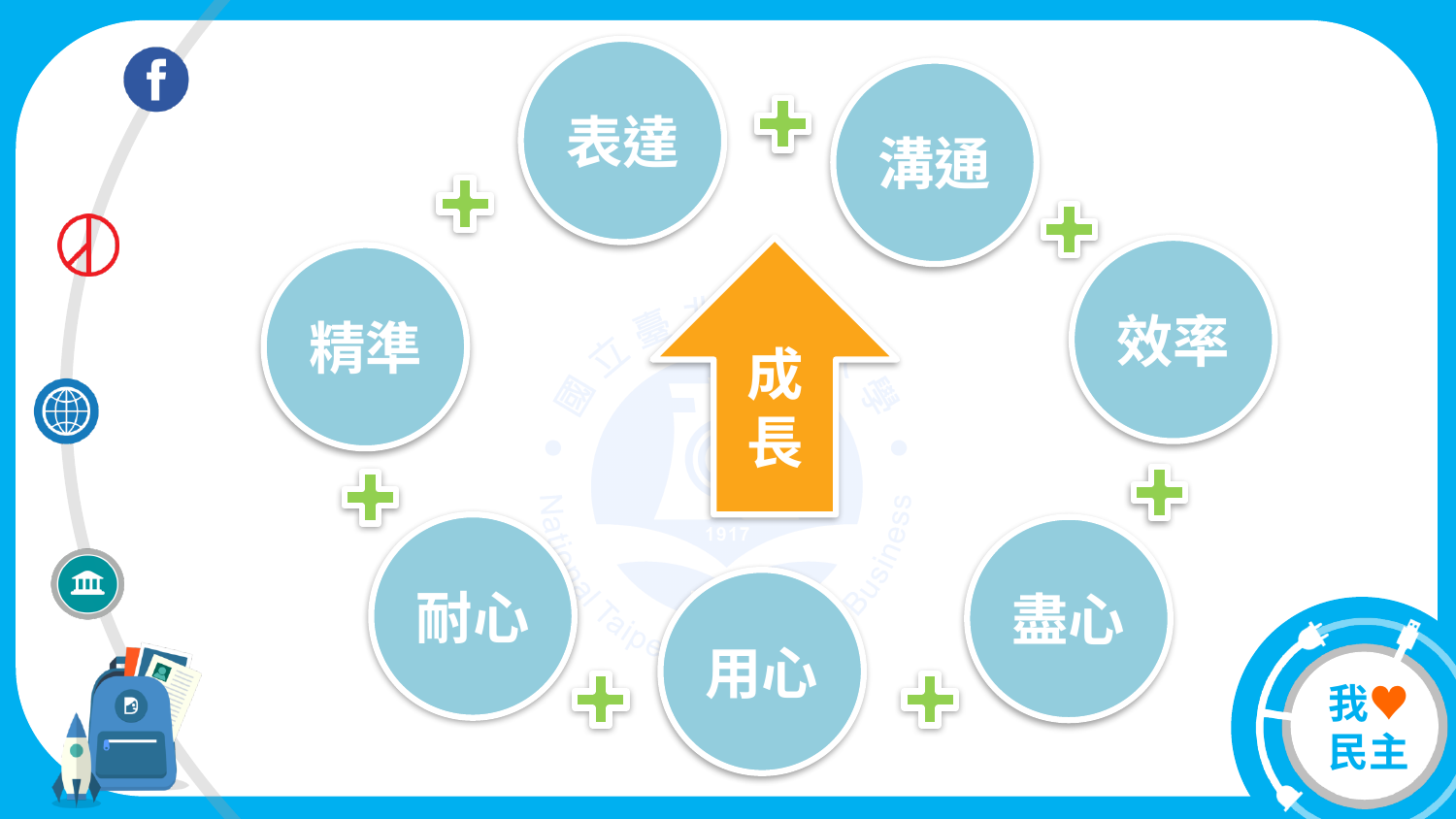

表達
溝通

成長
效率
精準

耐心
盡心
用心